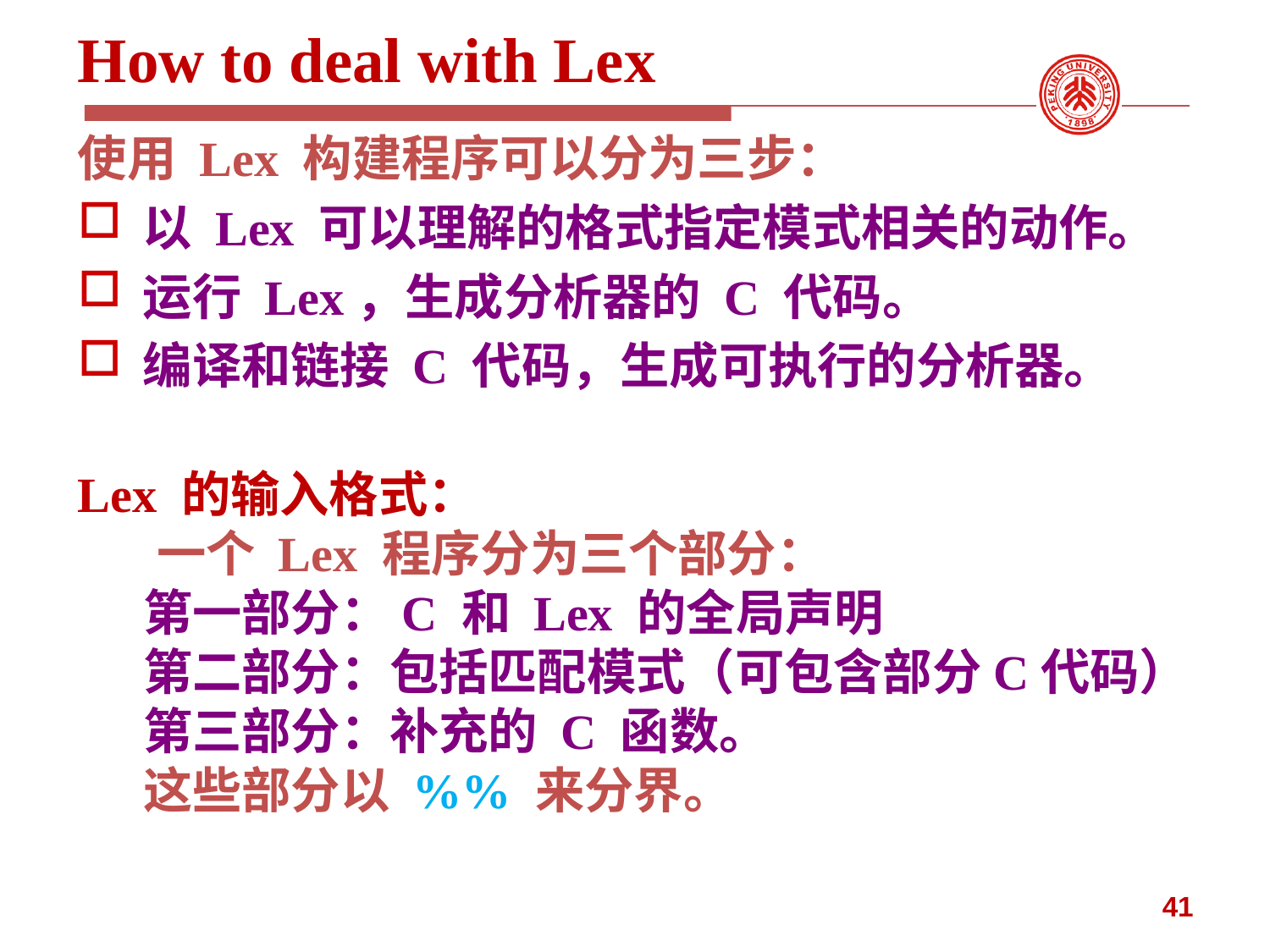

# How to deal with Lex
使用 Lex 构建程序可以分为三步：
以 Lex 可以理解的格式指定模式相关的动作。
运行 Lex，生成分析器的 C 代码。
编译和链接 C 代码，生成可执行的分析器。

Lex 的输入格式：
      一个 Lex 程序分为三个部分：
第一部分：C 和 Lex 的全局声明
第二部分：包括匹配模式（可包含部分C代码）
第三部分：补充的 C 函数。
这些部分以 %% 来分界。
41